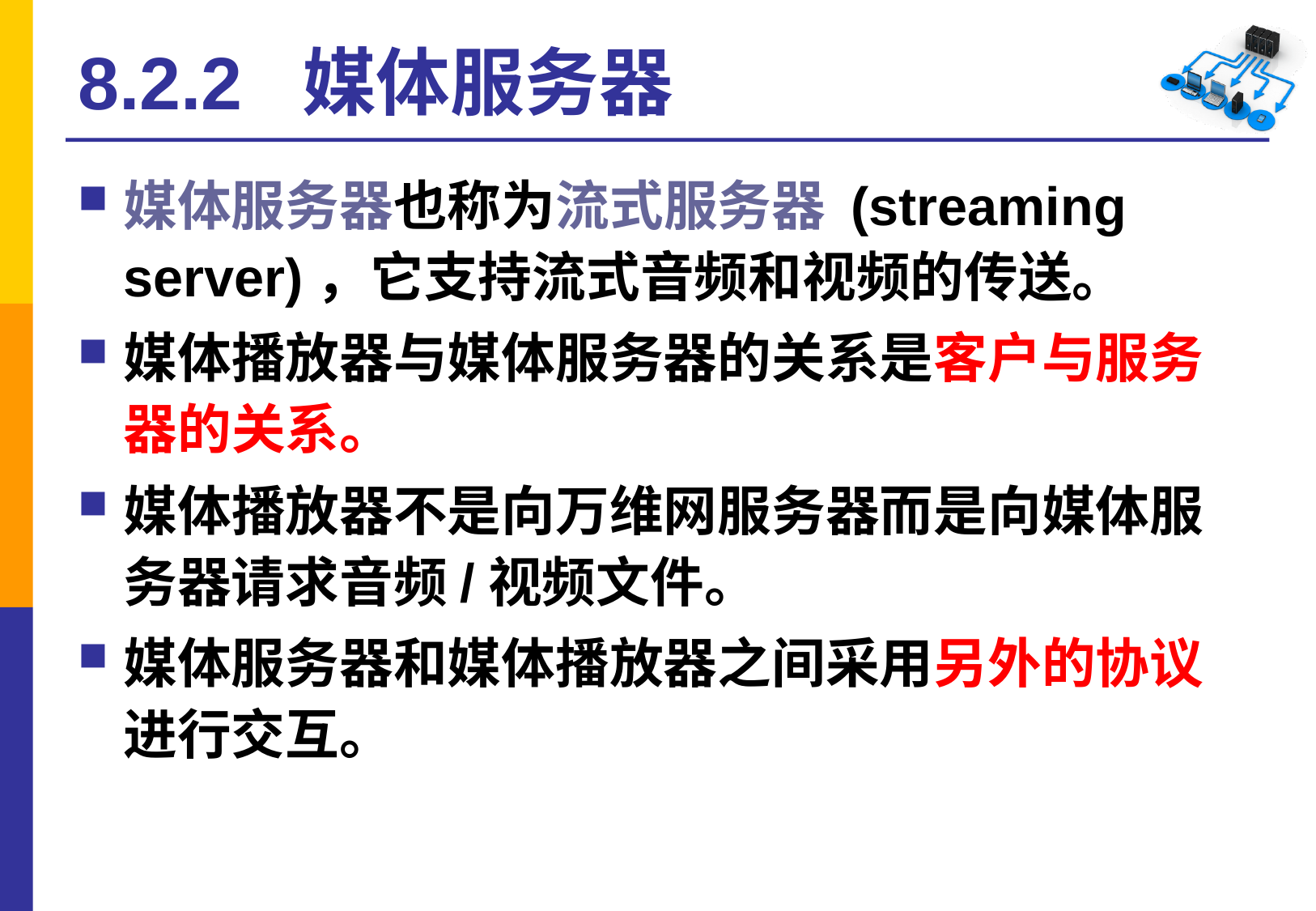

# 8.2.2  媒体服务器
媒体服务器也称为流式服务器 (streaming server)，它支持流式音频和视频的传送。
媒体播放器与媒体服务器的关系是客户与服务器的关系。
媒体播放器不是向万维网服务器而是向媒体服务器请求音频/视频文件。
媒体服务器和媒体播放器之间采用另外的协议进行交互。